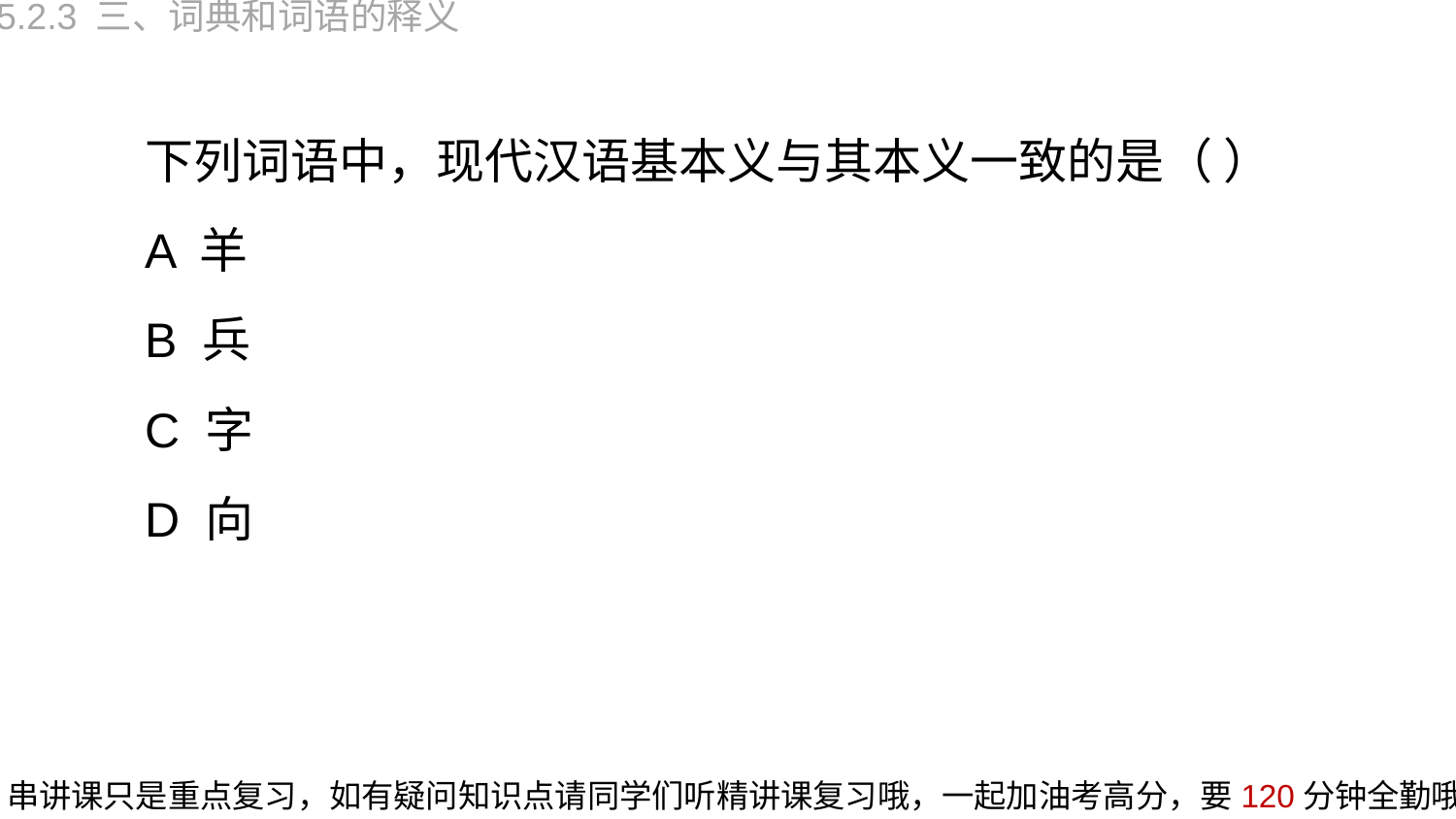

5.2.3 三、词典和词语的释义
下列词语中，现代汉语基本义与其本义一致的是（ ）
A 羊
B 兵
C 字
D 向